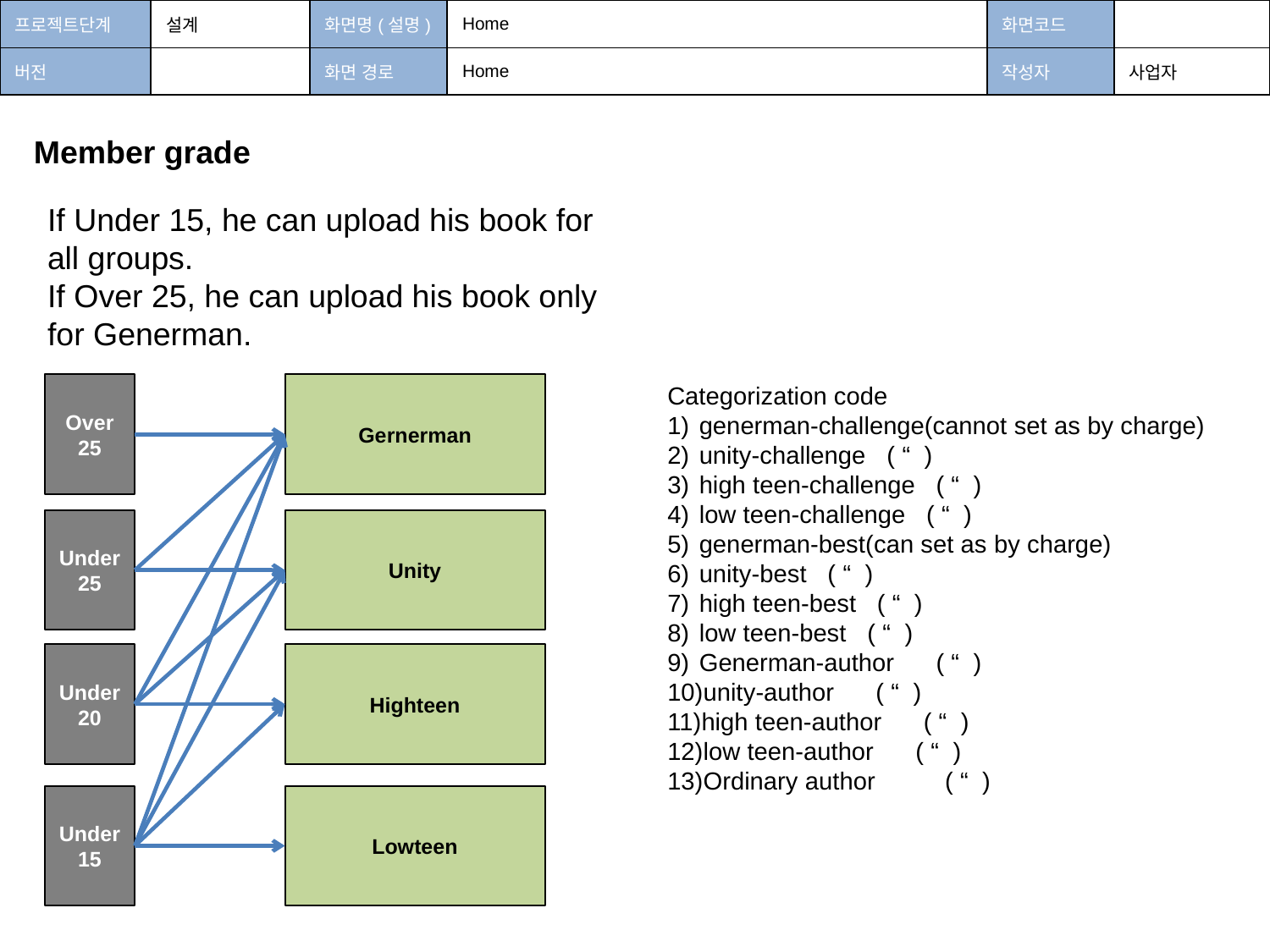

| 프로젝트단계 | 설계 | 화면명(설명) | Home | 화면코드 |  |
| --- | --- | --- | --- | --- | --- |
| 버전 |  | 화면 경로 | Home | 작성자 | 사업자 |
Member grade
If Under 15, he can upload his book for all groups.
If Over 25, he can upload his book only for Generman.
Over
25
Gernerman
Categorization code
generman-challenge(cannot set as by charge)
unity-challenge   ( “  )
high teen-challenge   ( “  )
low teen-challenge   ( “  )
generman-best(can set as by charge)
unity-best   ( “  )
high teen-best   ( “  )
low teen-best   ( “  )
Generman-author      ( “  )
unity-author      ( “  )
high teen-author      ( “  )
low teen-author      ( “  )
Ordinary author          ( “  )
Under
25
Unity
Under 20
Highteen
Under
15
Lowteen